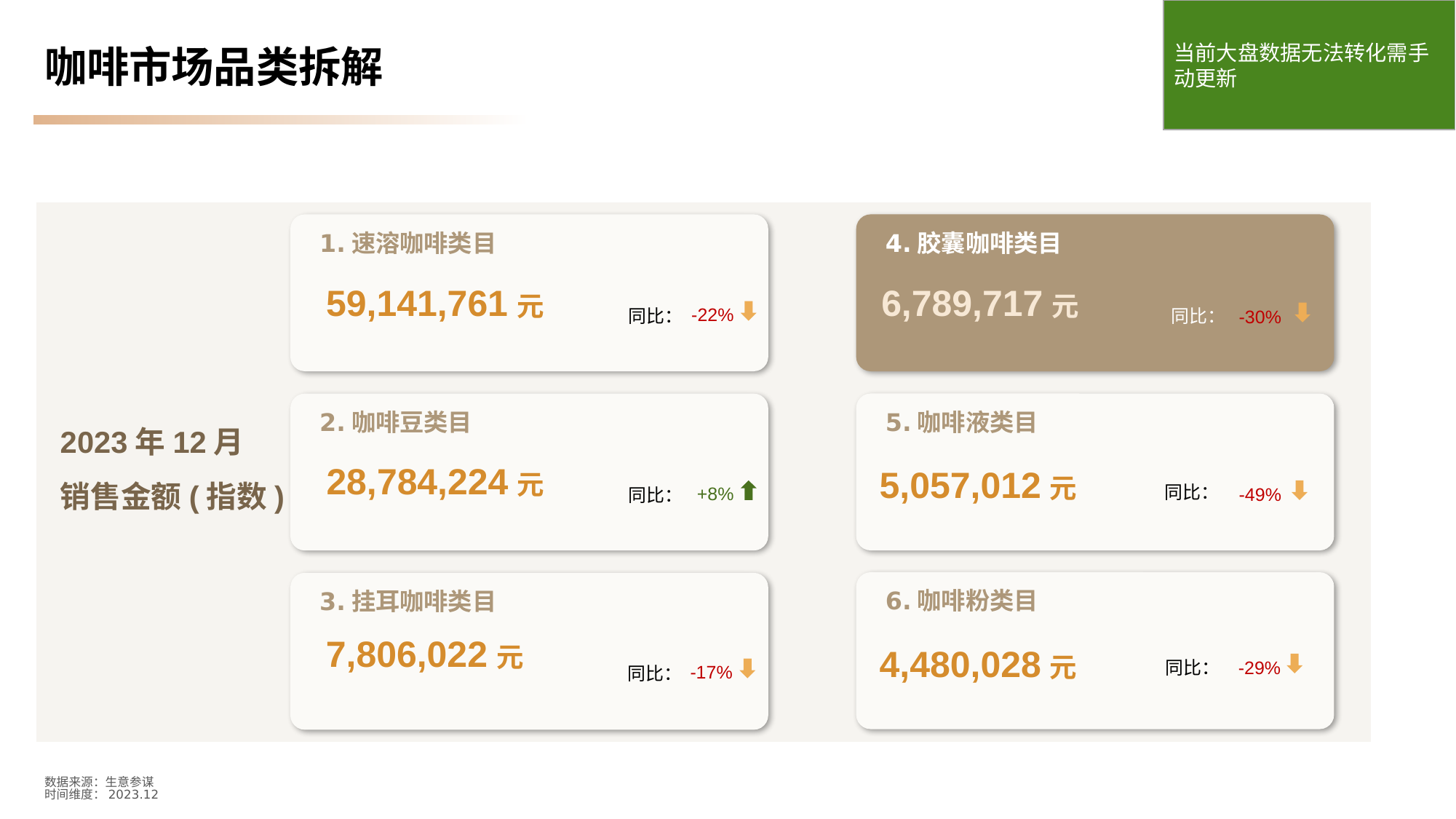

当前大盘数据无法转化需手动更新
# 咖啡市场品类拆解

4.胶囊咖啡类目

1.速溶咖啡类目
59,141,761元
6,789,717元
-22%
同比：
同比：
-30%

5.咖啡液类目

2.咖啡豆类目
2023年12月
销售金额(指数)
28,784,224元
5,057,012元
同比：
+8%
-49%
同比：

6.咖啡粉类目

3.挂耳咖啡类目
7,806,022元
4,480,028元
同比：
-29%
-17%
同比：

数据来源：生意参谋
时间维度：2023.12